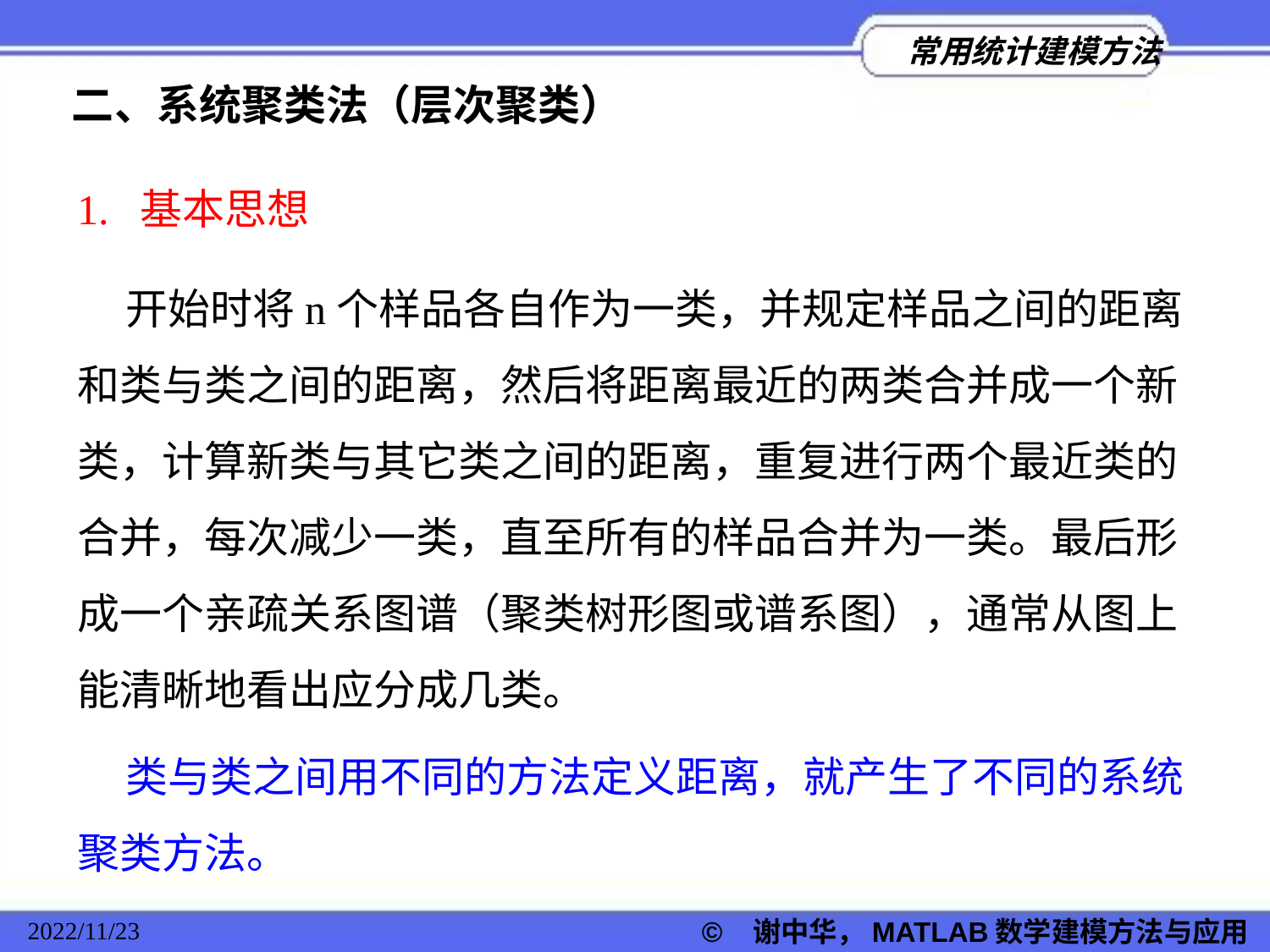

二、系统聚类法（层次聚类）
1.  基本思想
    开始时将n个样品各自作为一类，并规定样品之间的距离和类与类之间的距离，然后将距离最近的两类合并成一个新类，计算新类与其它类之间的距离，重复进行两个最近类的合并，每次减少一类，直至所有的样品合并为一类。最后形成一个亲疏关系图谱（聚类树形图或谱系图），通常从图上能清晰地看出应分成几类。
    类与类之间用不同的方法定义距离，就产生了不同的系统聚类方法。
©   谢中华，MATLAB数学建模方法与应用
2022/11/23